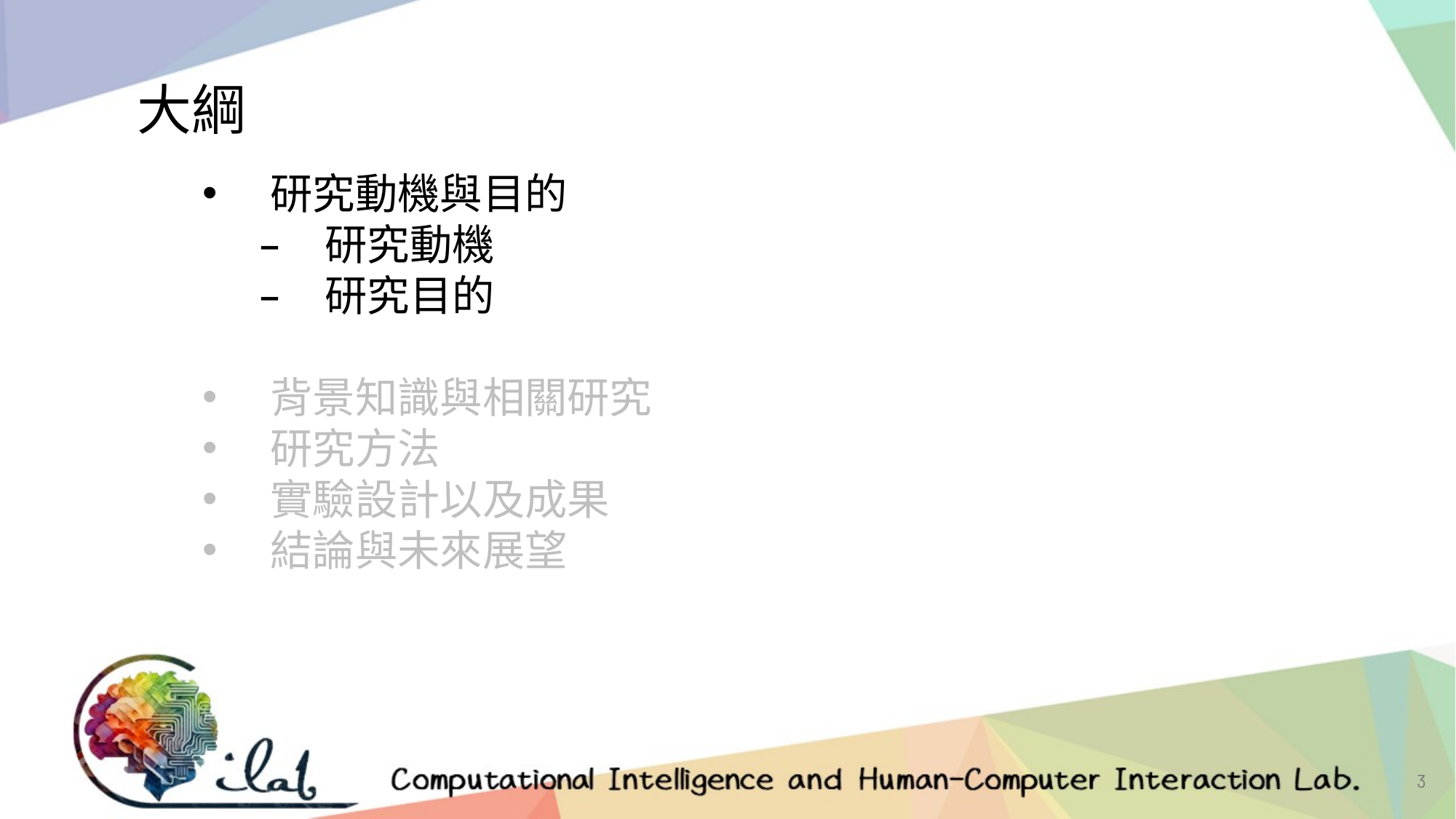

大綱
研究動機與目的
研究動機
研究目的

背景知識與相關研究
研究方法
實驗設計以及成果
結論與未來展望
3